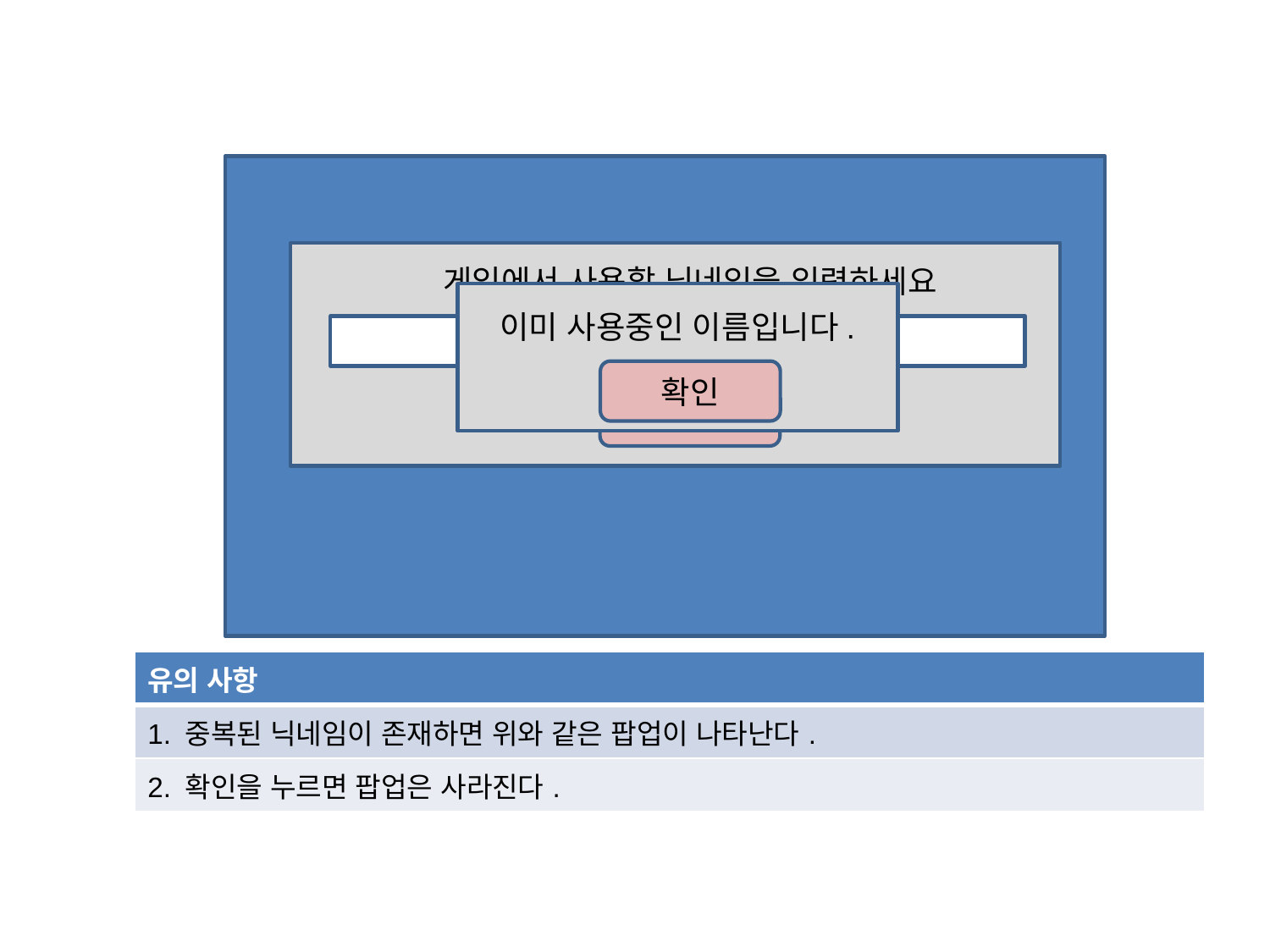

게임에서 사용할 닉네임을 입력하세요

이미 사용중인 이름입니다.
확인

확인
| 유의 사항 |
| --- |
| 1. 중복된 닉네임이 존재하면 위와 같은 팝업이 나타난다. |
| 2. 확인을 누르면 팝업은 사라진다. |